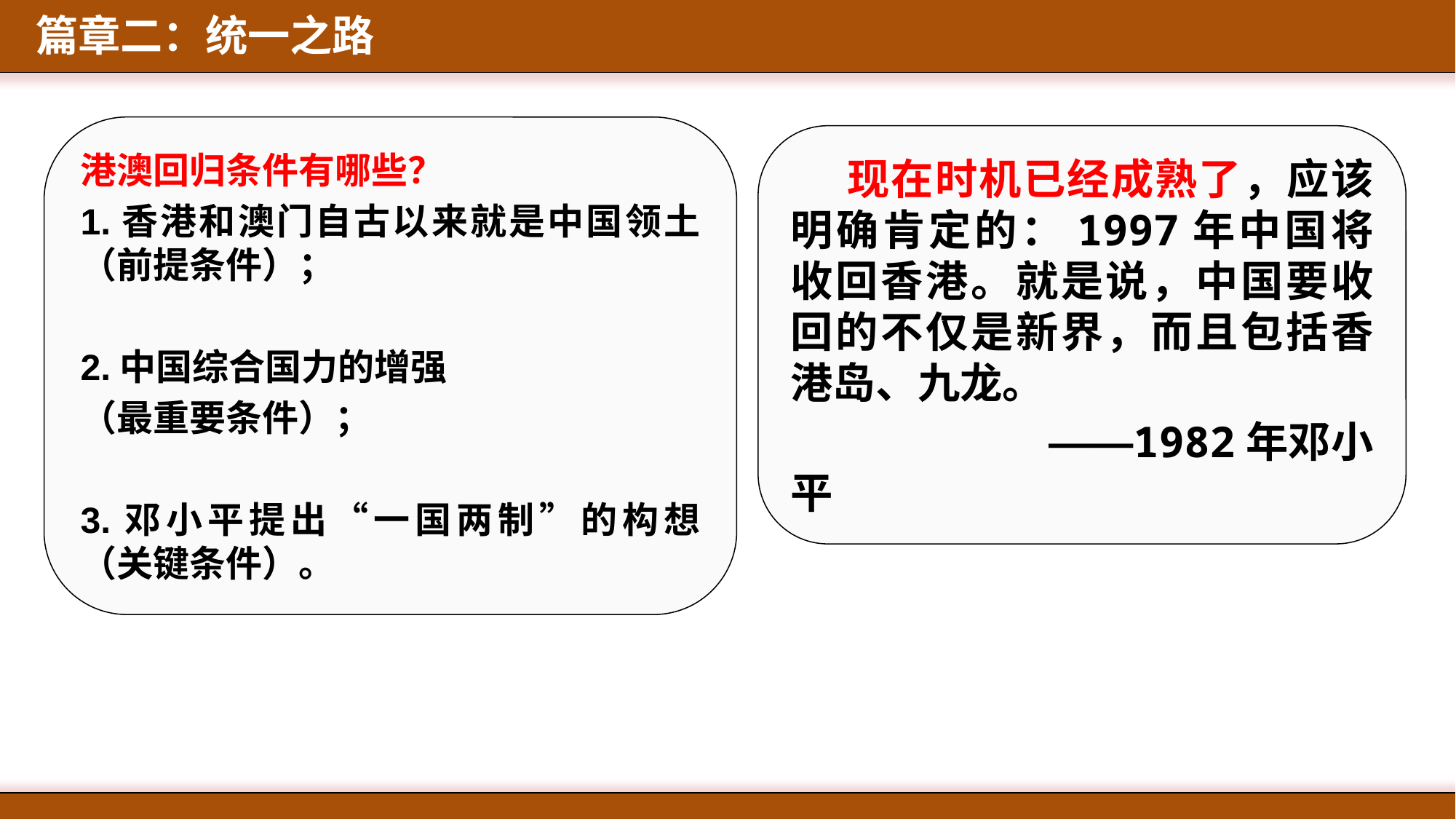

篇章二：统一之路
港澳回归条件有哪些？
1.香港和澳门自古以来就是中国领土（前提条件）；

2.中国综合国力的增强
（最重要条件）；

3.邓小平提出“一国两制”的构想（关键条件）。
    现在时机已经成熟了，应该明确肯定的：1997年中国将收回香港。就是说，中国要收回的不仅是新界，而且包括香港岛、九龙。
          ——1982年邓小平